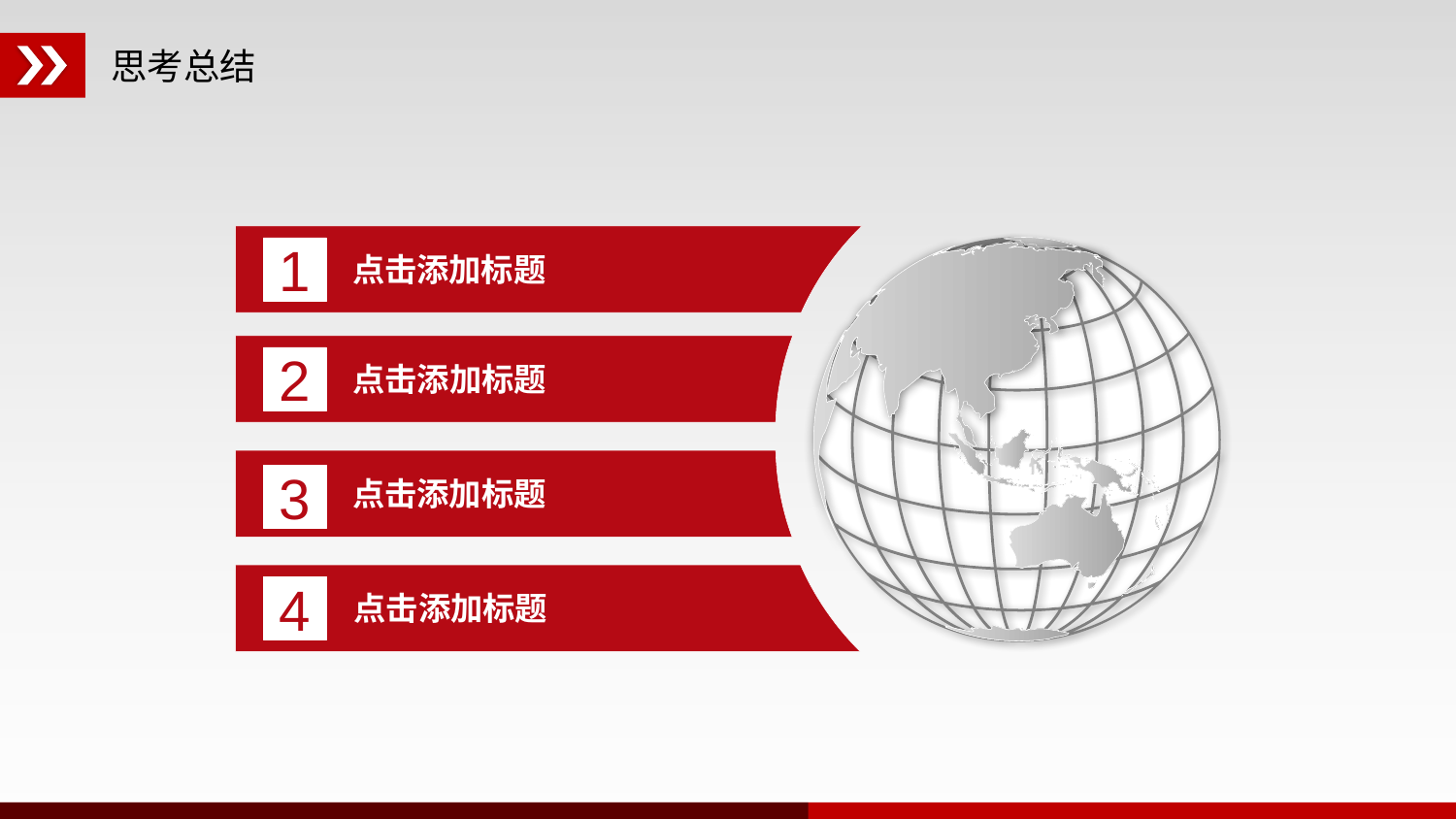

思考总结

1
点击添加标题

2
点击添加标题

3
点击添加标题

4
点击添加标题